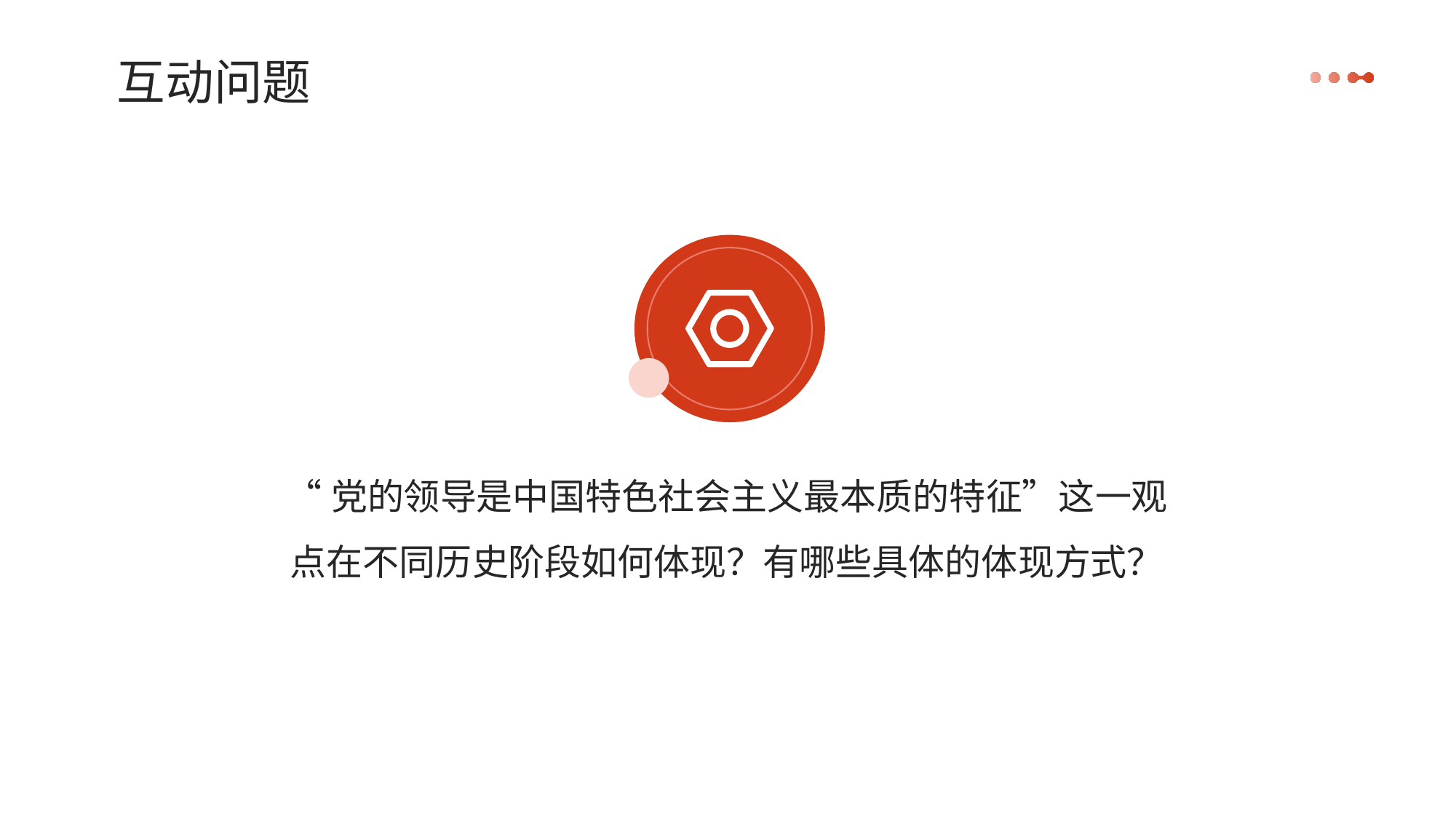

互动问题

“党的领导是中国特色社会主义最本质的特征”这一观点在不同历史阶段如何体现？有哪些具体的体现方式？